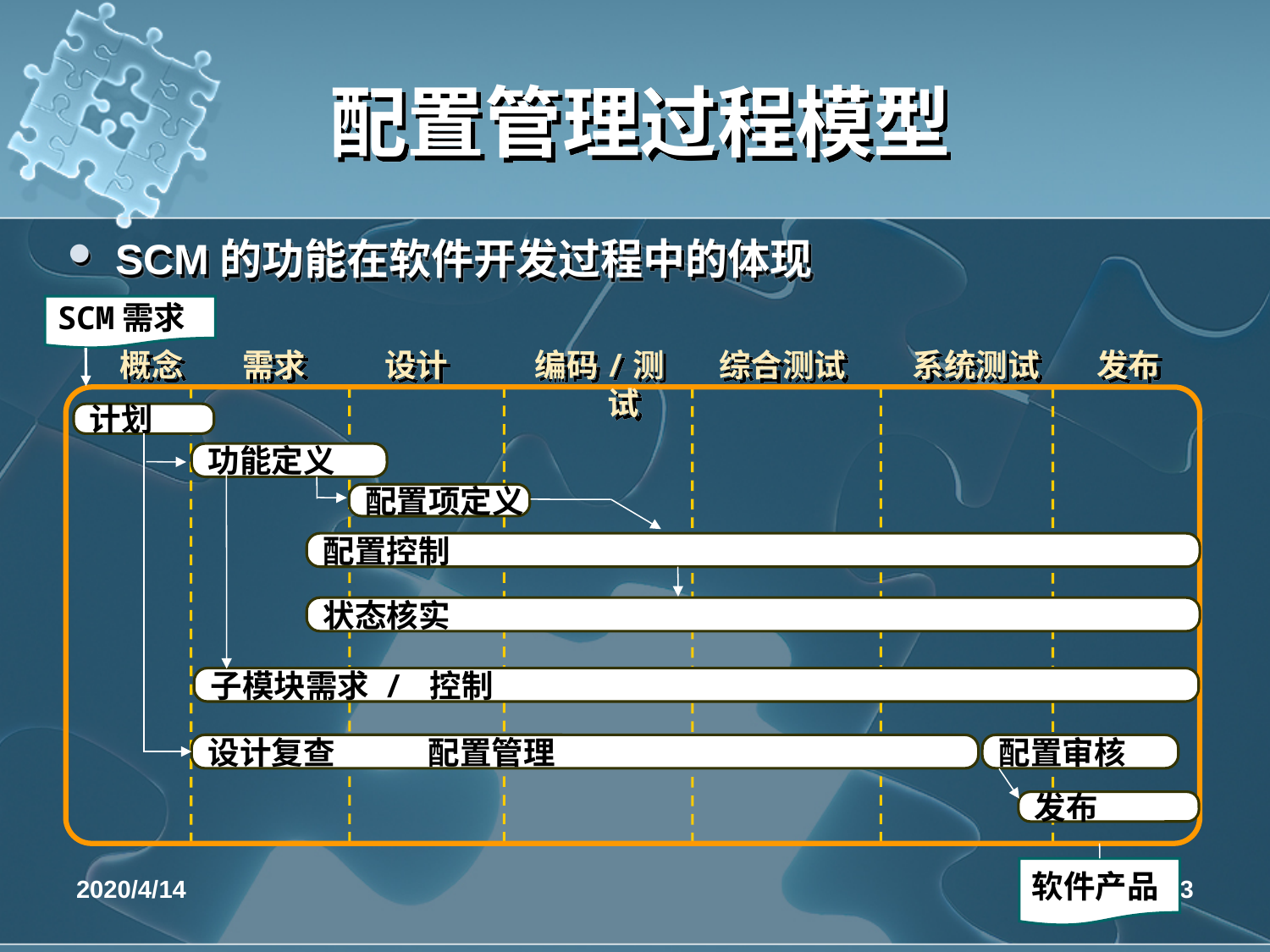

# 配置管理过程模型
SCM的功能在软件开发过程中的体现
SCM需求
概念
需求
设计
编码/测试
综合测试
系统测试
发布

计划
功能定义

配置项定义

配置控制

状态核实
子模块需求 / 控制
设计复查             配置管理
配置审核

发布

软件产品
2020/4/14
43